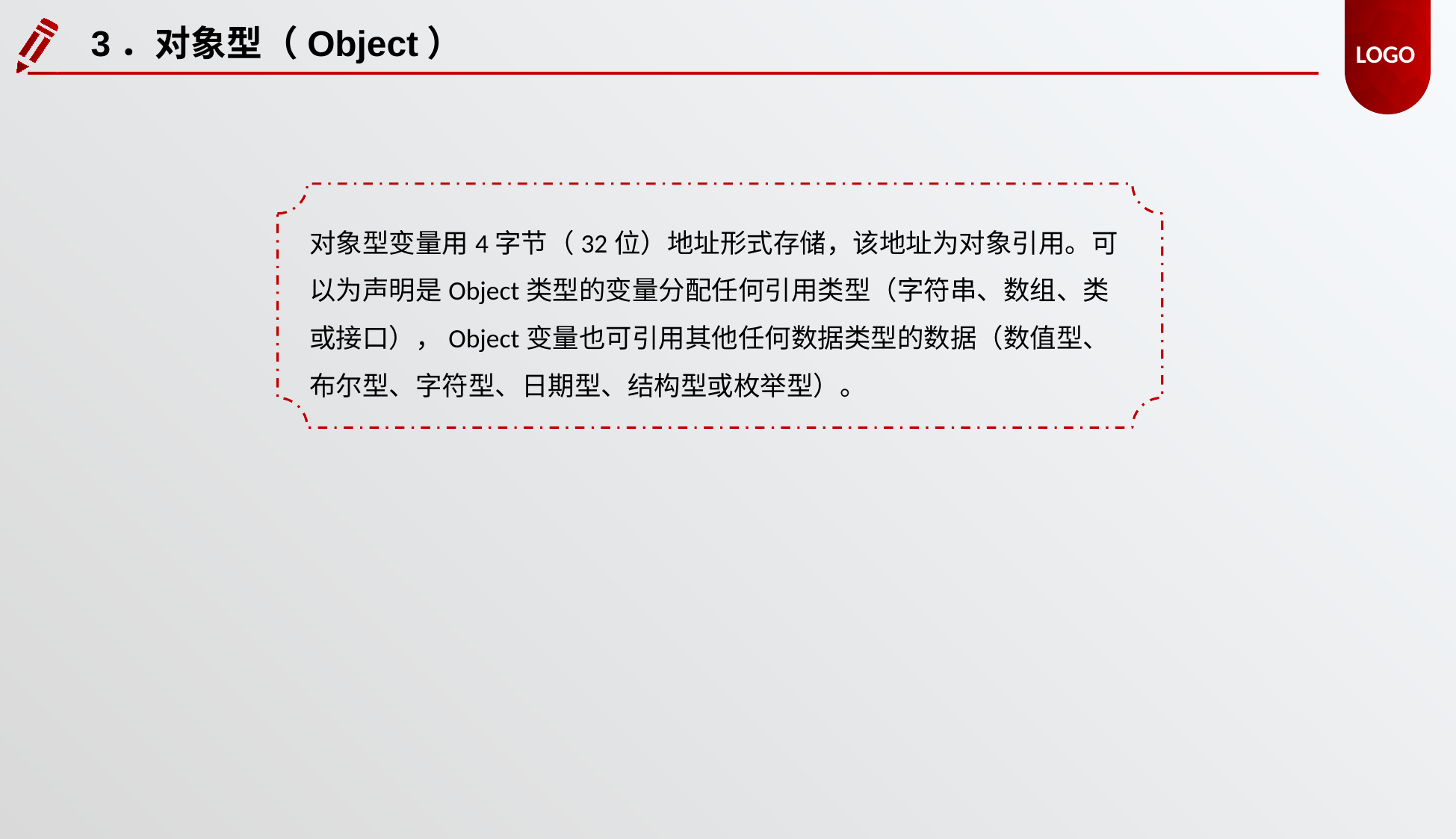

3．对象型（Object）
对象型变量用4字节（32位）地址形式存储，该地址为对象引用。可以为声明是Object类型的变量分配任何引用类型（字符串、数组、类或接口），Object变量也可引用其他任何数据类型的数据（数值型、布尔型、字符型、日期型、结构型或枚举型）。